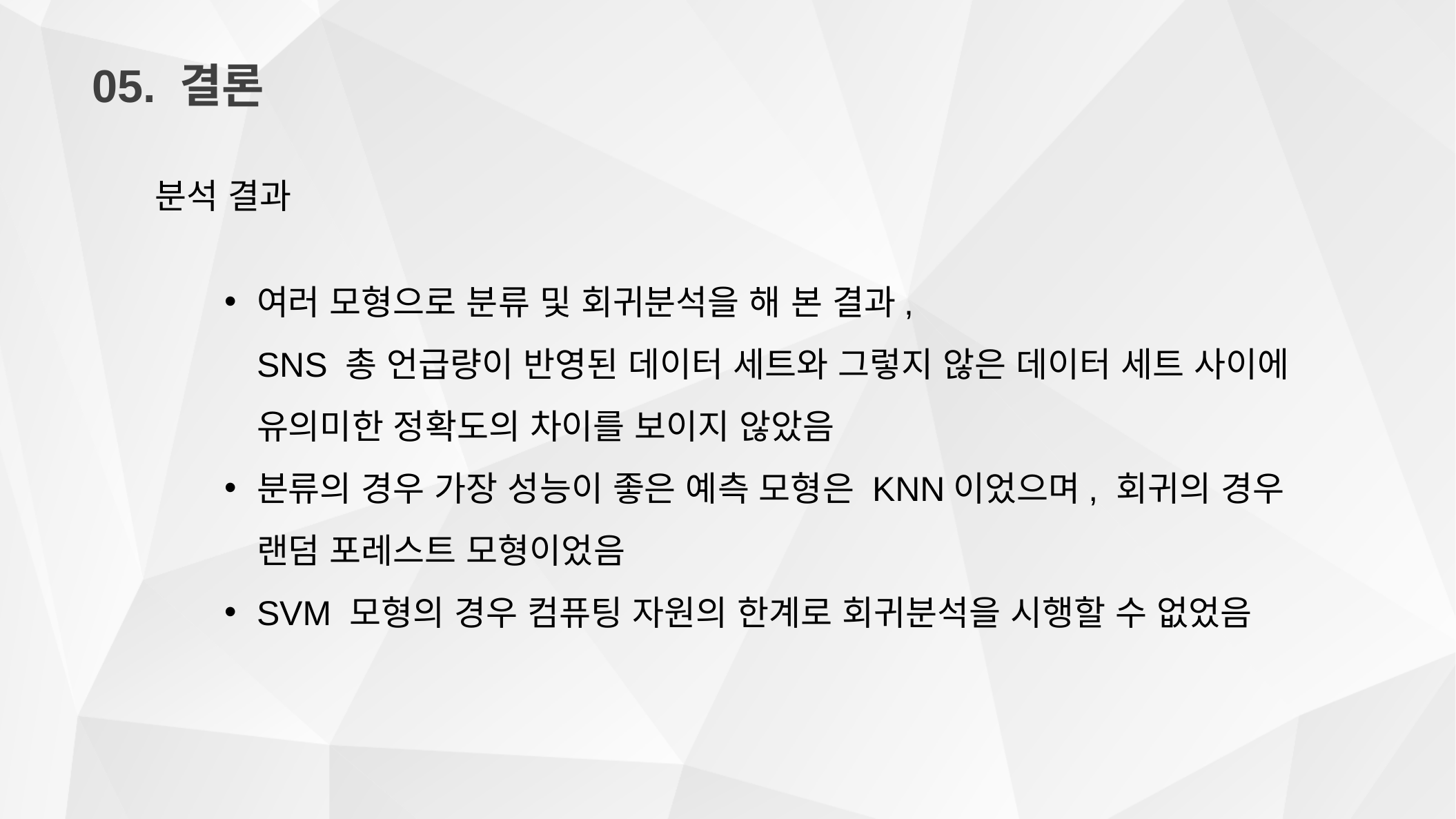

05. 결론
분석 결과
여러 모형으로 분류 및 회귀분석을 해 본 결과,
SNS 총 언급량이 반영된 데이터 세트와 그렇지 않은 데이터 세트 사이에 유의미한 정확도의 차이를 보이지 않았음
분류의 경우 가장 성능이 좋은 예측 모형은 KNN이었으며, 회귀의 경우 랜덤 포레스트 모형이었음
SVM 모형의 경우 컴퓨팅 자원의 한계로 회귀분석을 시행할 수 없었음